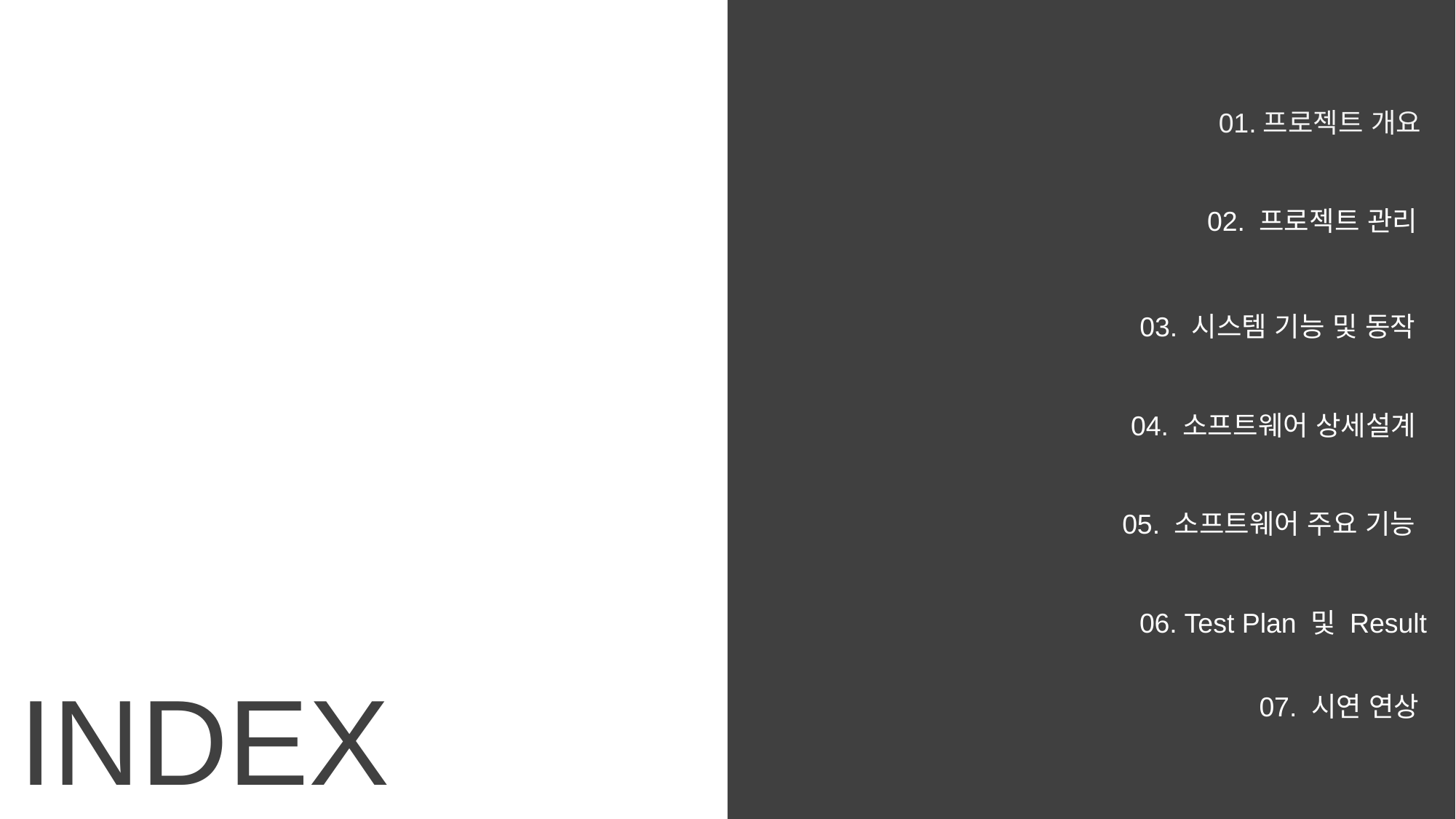

01.프로젝트 개요
02. 프로젝트 관리
03. 시스템 기능 및 동작
04. 소프트웨어 상세설계
05. 소프트웨어 주요 기능
06. Test Plan 및 Result
INDEX
07. 시연 연상